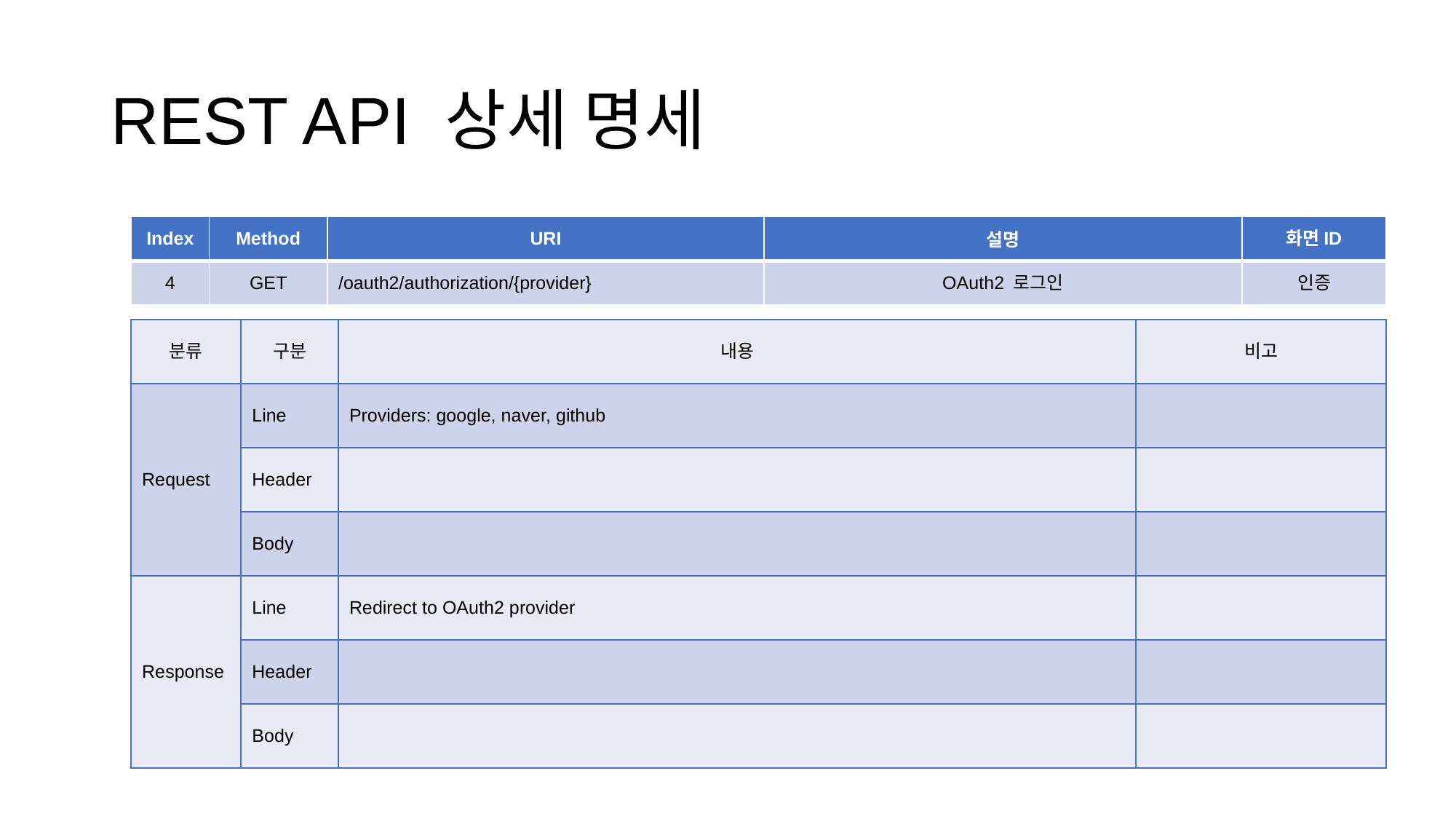

# REST API 상세 명세
| Index | Method | URI | 설명 | 화면ID |
| --- | --- | --- | --- | --- |
| 4 | GET | /oauth2/authorization/{provider} | OAuth2 로그인 | 인증 |
| 분류 | 구분 | 내용 | 비고 |
| --- | --- | --- | --- |
| Request | Line | Providers: google, naver, github |  |
|  | Header |  |  |
|  | Body |  |  |
| Response | Line | Redirect to OAuth2 provider |  |
|  | Header |  |  |
|  | Body |  |  |